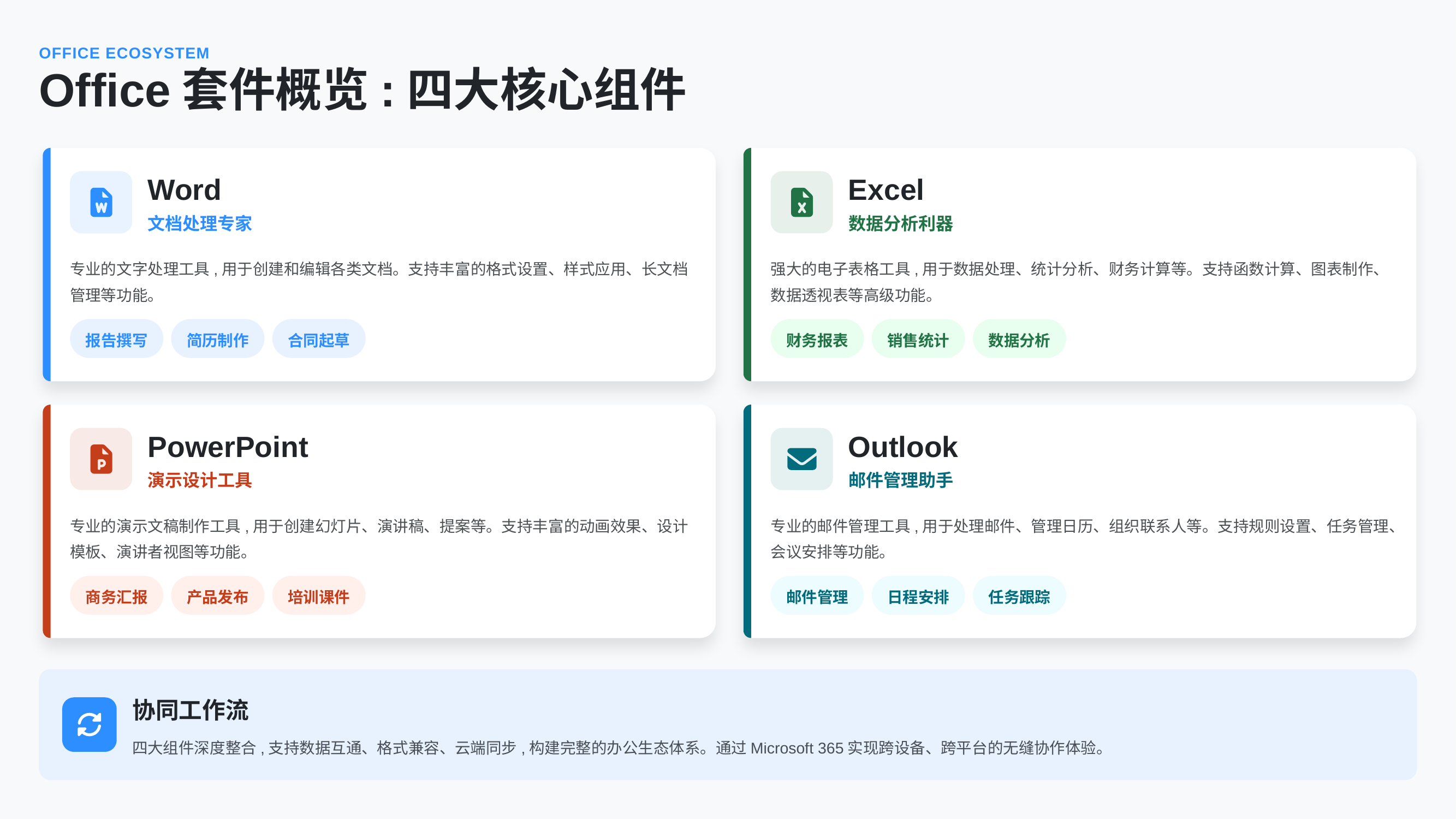

OFFICE ECOSYSTEM
Office套件概览:四大核心组件

Word

Excel

文档处理专家
数据分析利器
专业的文字处理工具,用于创建和编辑各类文档。支持丰富的格式设置、样式应用、长文档管理等功能。
强大的电子表格工具,用于数据处理、统计分析、财务计算等。支持函数计算、图表制作、数据透视表等高级功能。

报告撰写

简历制作

合同起草

财务报表

销售统计

数据分析

PowerPoint

Outlook

演示设计工具
邮件管理助手
专业的演示文稿制作工具,用于创建幻灯片、演讲稿、提案等。支持丰富的动画效果、设计模板、演讲者视图等功能。
专业的邮件管理工具,用于处理邮件、管理日历、组织联系人等。支持规则设置、任务管理、会议安排等功能。

商务汇报

产品发布

培训课件

邮件管理

日程安排

任务跟踪

协同工作流

四大组件深度整合,支持数据互通、格式兼容、云端同步,构建完整的办公生态体系。通过Microsoft 365实现跨设备、跨平台的无缝协作体验。